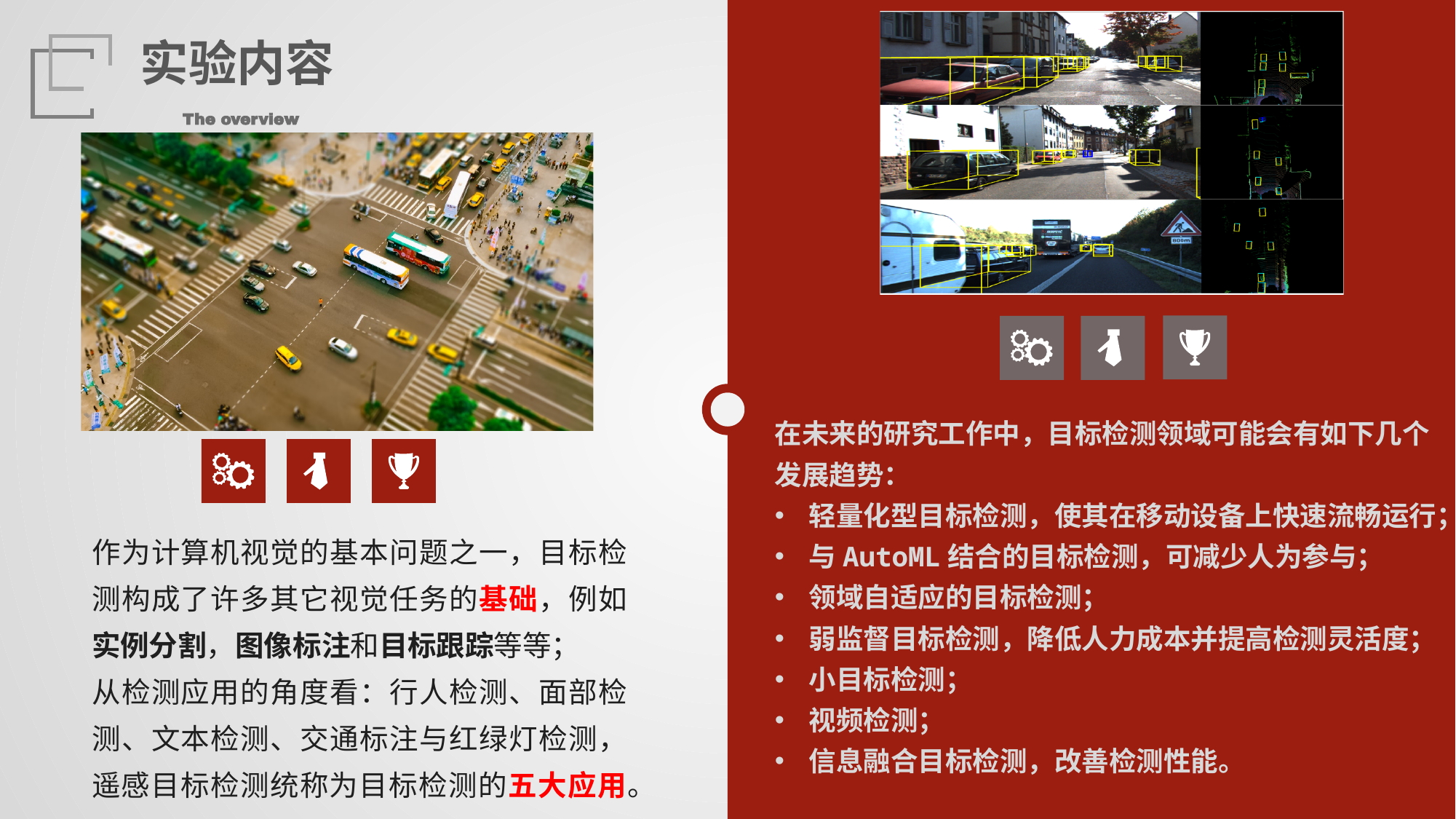

实验内容
The overview

在未来的研究工作中，目标检测领域可能会有如下几个发展趋势：
轻量化型目标检测，使其在移动设备上快速流畅运行；
与AutoML结合的目标检测，可减少人为参与；
领域自适应的目标检测；
弱监督目标检测，降低人力成本并提高检测灵活度；
小目标检测；
视频检测；
信息融合目标检测，改善检测性能。

作为计算机视觉的基本问题之一，目标检测构成了许多其它视觉任务的基础，例如实例分割，图像标注和目标跟踪等等；
从检测应用的角度看：行人检测、面部检测、文本检测、交通标注与红绿灯检测，遥感目标检测统称为目标检测的五大应用。